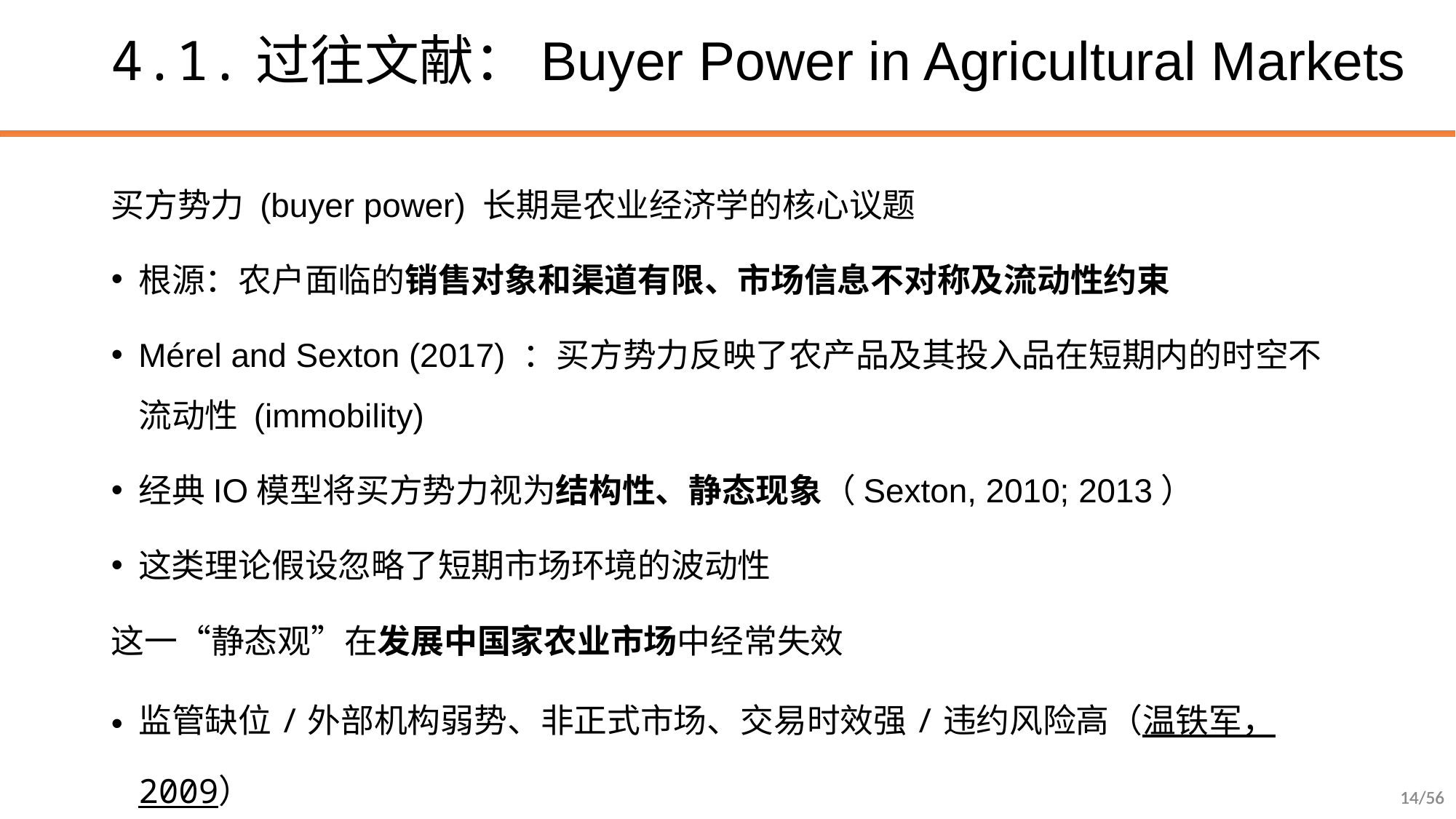

# 4.1.过往文献：Buyer Power in Agricultural Markets
买方势力 (buyer power) 长期是农业经济学的核心议题
根源：农户面临的销售对象和渠道有限、市场信息不对称及流动性约束
Mérel and Sexton (2017) ：买方势力反映了农产品及其投入品在短期内的时空不流动性 (immobility)
经典IO模型将买方势力视为结构性、静态现象（Sexton, 2010; 2013）
这类理论假设忽略了短期市场环境的波动性
这一“静态观”在发展中国家农业市场中经常失效
监管缺位/外部机构弱势、非正式市场、交易时效强/违约风险高（温铁军，2009）

14/56